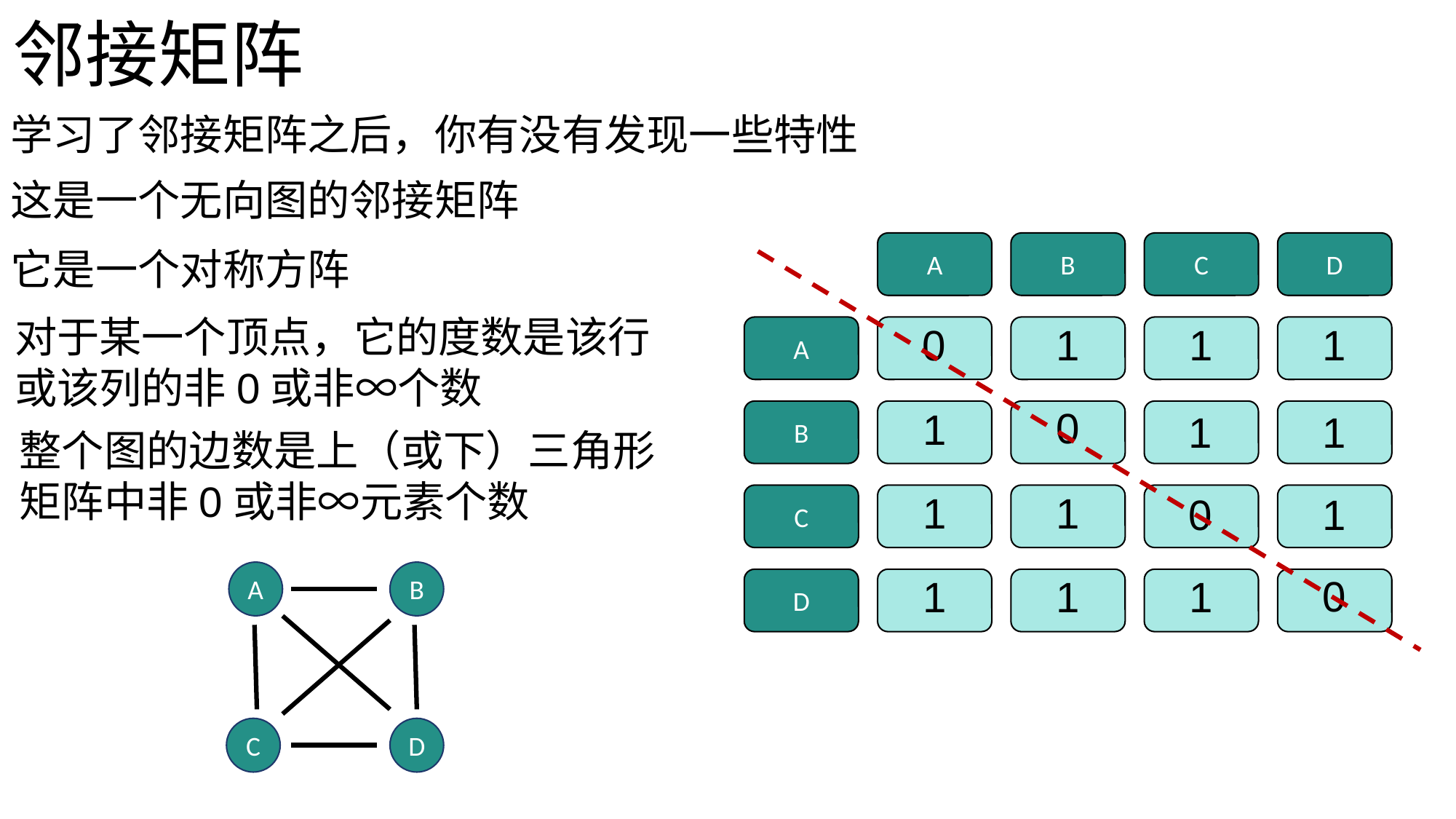

邻接矩阵
学习了邻接矩阵之后，你有没有发现一些特性
这是一个无向图的邻接矩阵
A
B
C
D
它是一个对称方阵
对于某一个顶点，它的度数是该行或该列的非0或非∞个数
0
1
1
1
A

0
1
1
1
B

整个图的边数是上（或下）三角形矩阵中非0或非∞元素个数
1
1
0
1
C

A
B
0
1
1
1
D

C
D